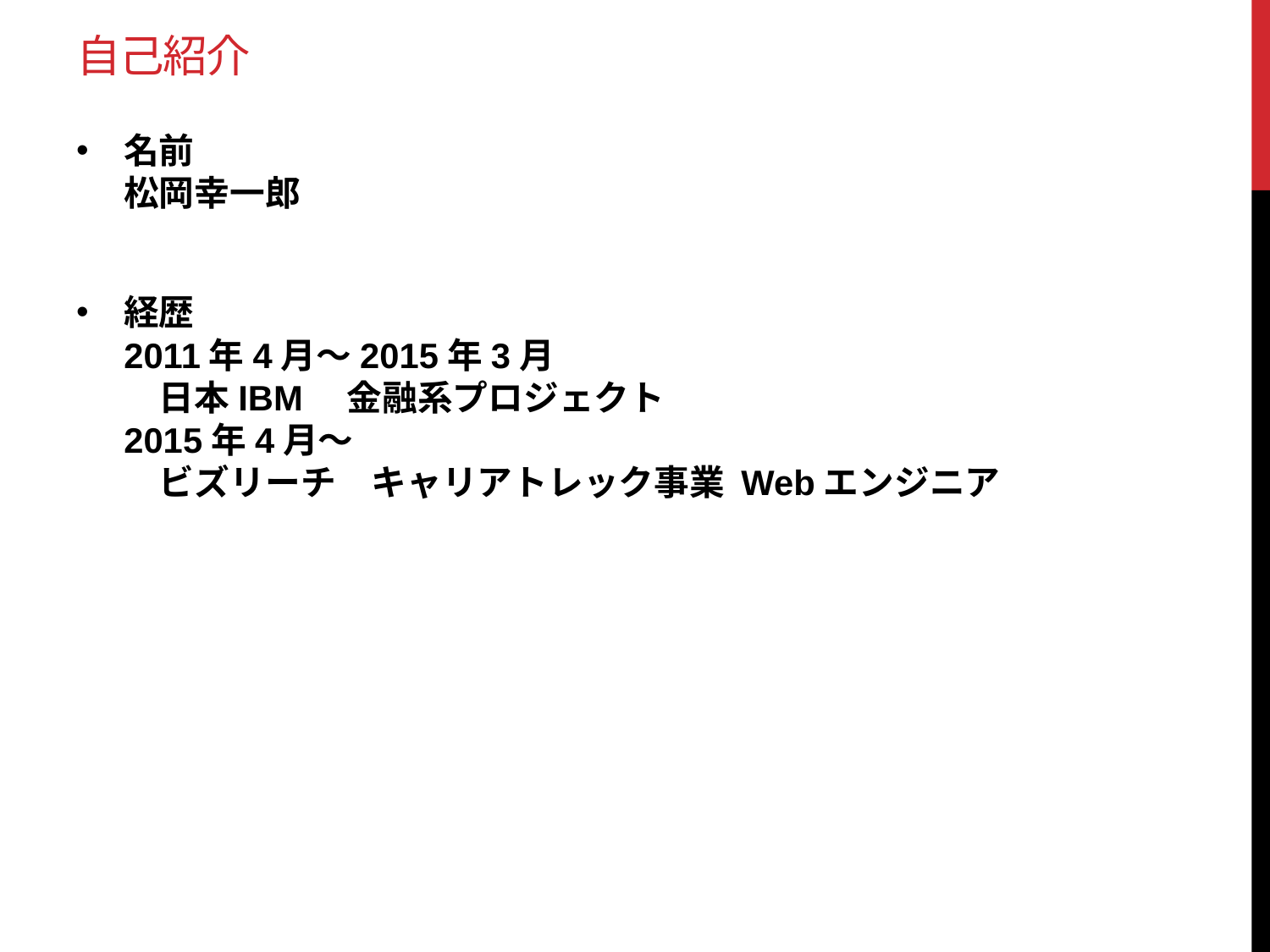

# 自己紹介
名前
松岡幸一郎

経歴
2011年4月〜2015年3月
　日本IBM　金融系プロジェクト
2015年4月〜
　ビズリーチ　キャリアトレック事業 Webエンジニア